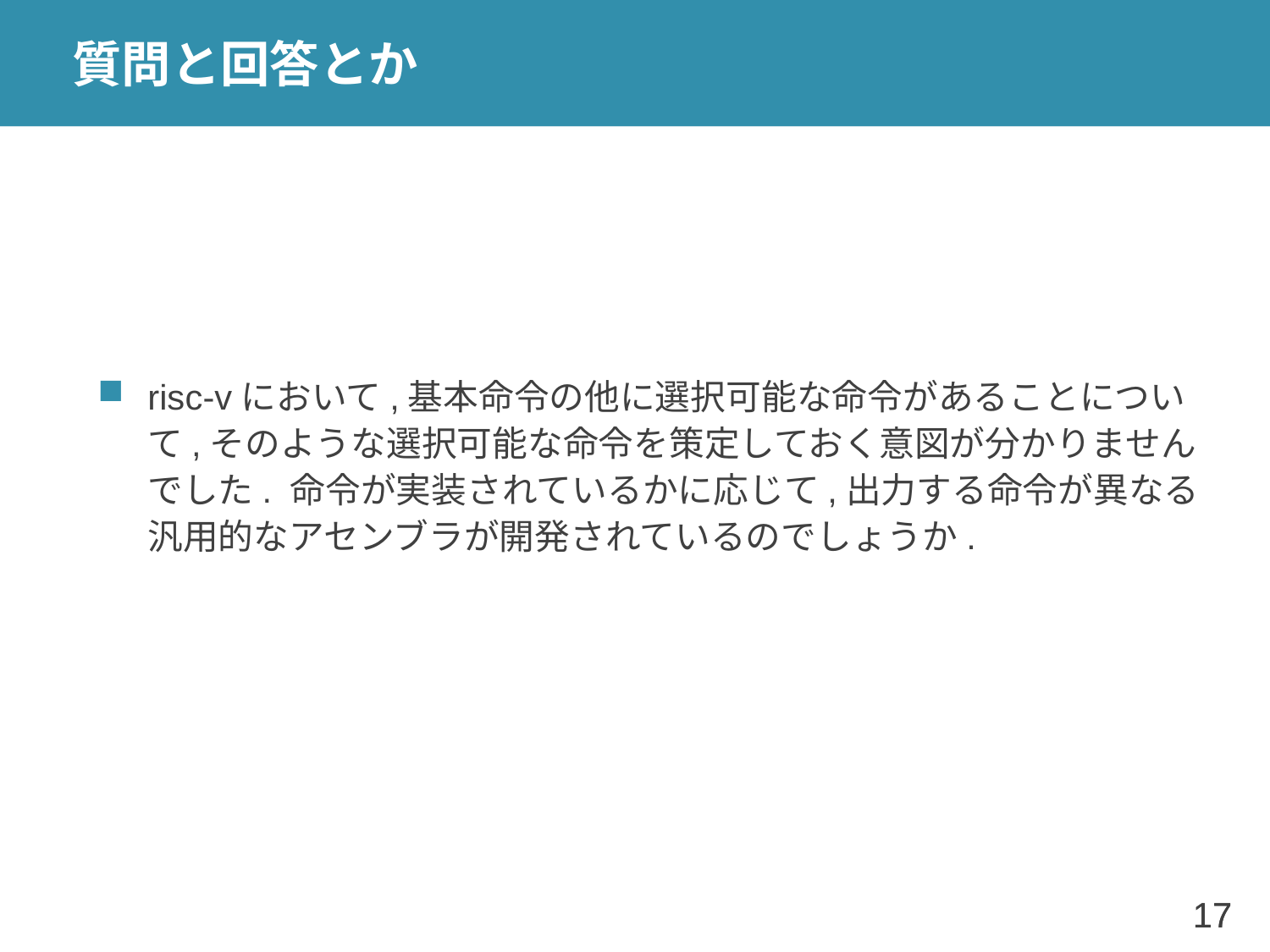

# 質問と回答とか
risc-vにおいて,基本命令の他に選択可能な命令があることについて,そのような選択可能な命令を策定しておく意図が分かりませんでした. 命令が実装されているかに応じて,出力する命令が異なる汎用的なアセンブラが開発されているのでしょうか.